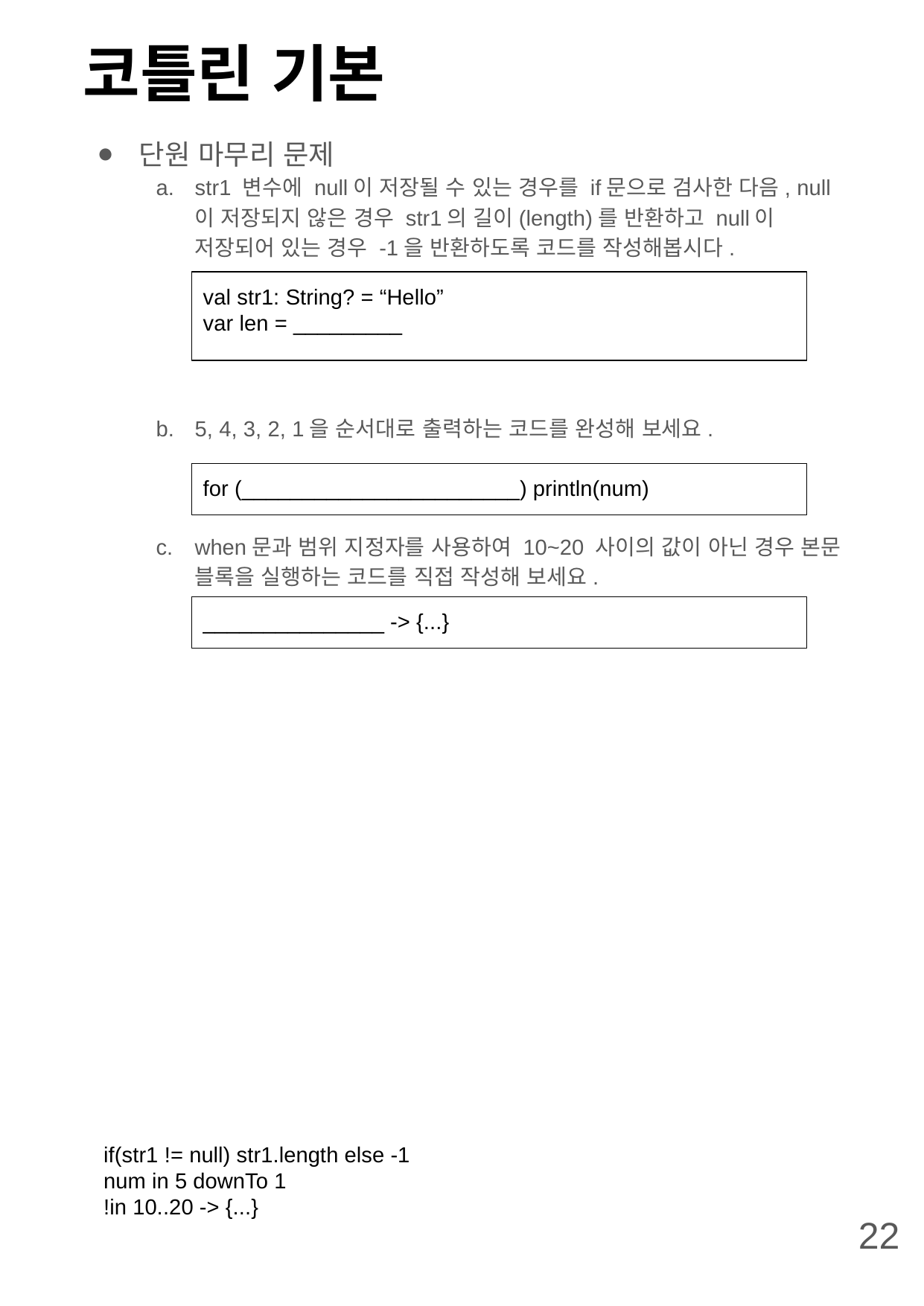

# 코틀린 기본
단원 마무리 문제
str1 변수에 null이 저장될 수 있는 경우를 if문으로 검사한 다음, null이 저장되지 않은 경우 str1의 길이(length)를 반환하고 null이 저장되어 있는 경우 -1을 반환하도록 코드를 작성해봅시다.

5, 4, 3, 2, 1을 순서대로 출력하는 코드를 완성해 보세요.

when문과 범위 지정자를 사용하여 10~20 사이의 값이 아닌 경우 본문 블록을 실행하는 코드를 직접 작성해 보세요.
val str1: String? = “Hello”
var len = _________
for (_______________________) println(num)
_______________ -> {...}
if(str1 != null) str1.length else -1
num in 5 downTo 1
!in 10..20 -> {...}

22